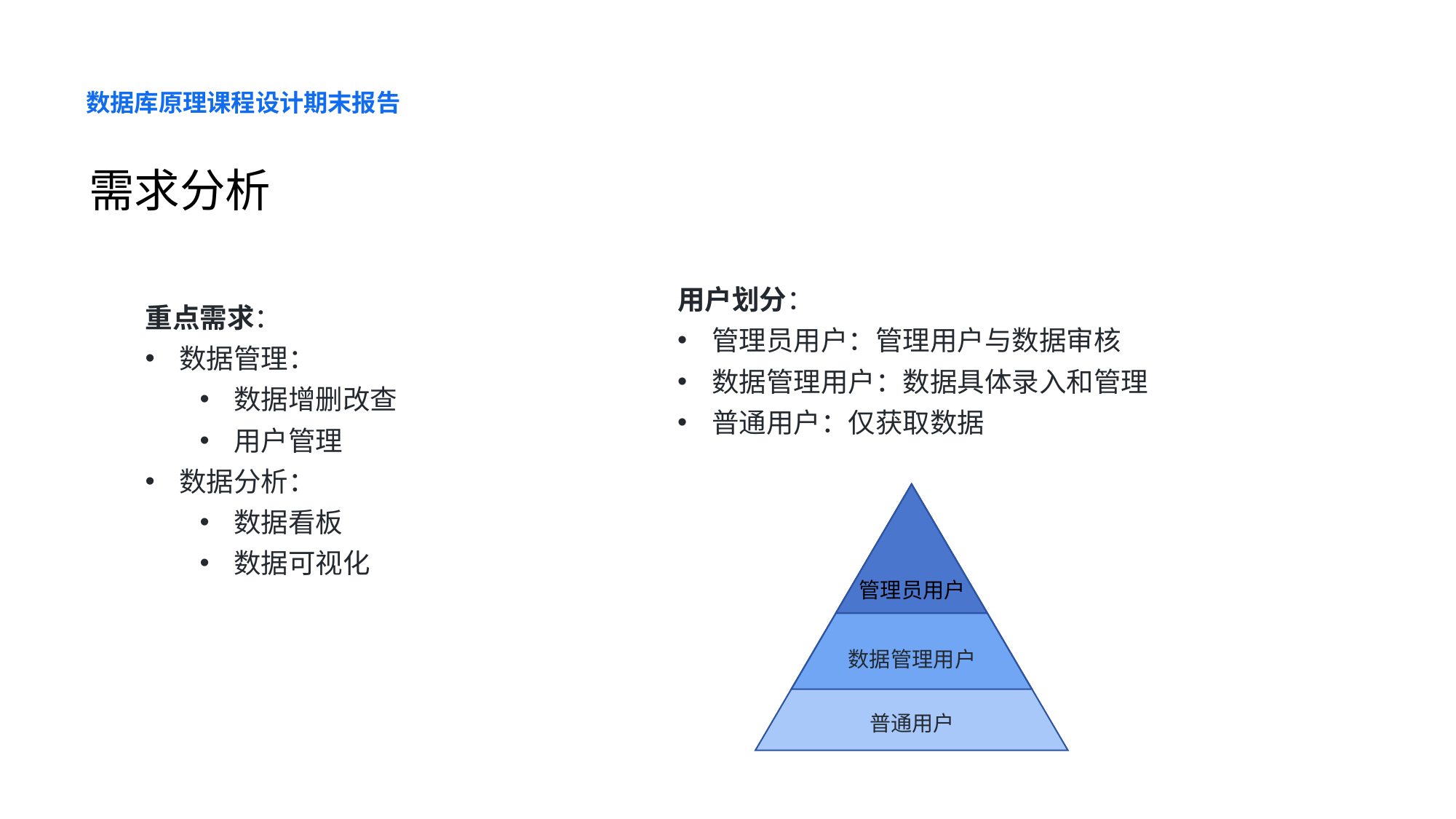

数据库原理课程设计期末报告
需求分析
用户划分：
管理员用户：管理用户与数据审核
数据管理用户：数据具体录入和管理
普通用户：仅获取数据
重点需求：
数据管理：
数据增删改查
用户管理
数据分析：
数据看板
数据可视化

管理员用户
数据管理用户
普通用户